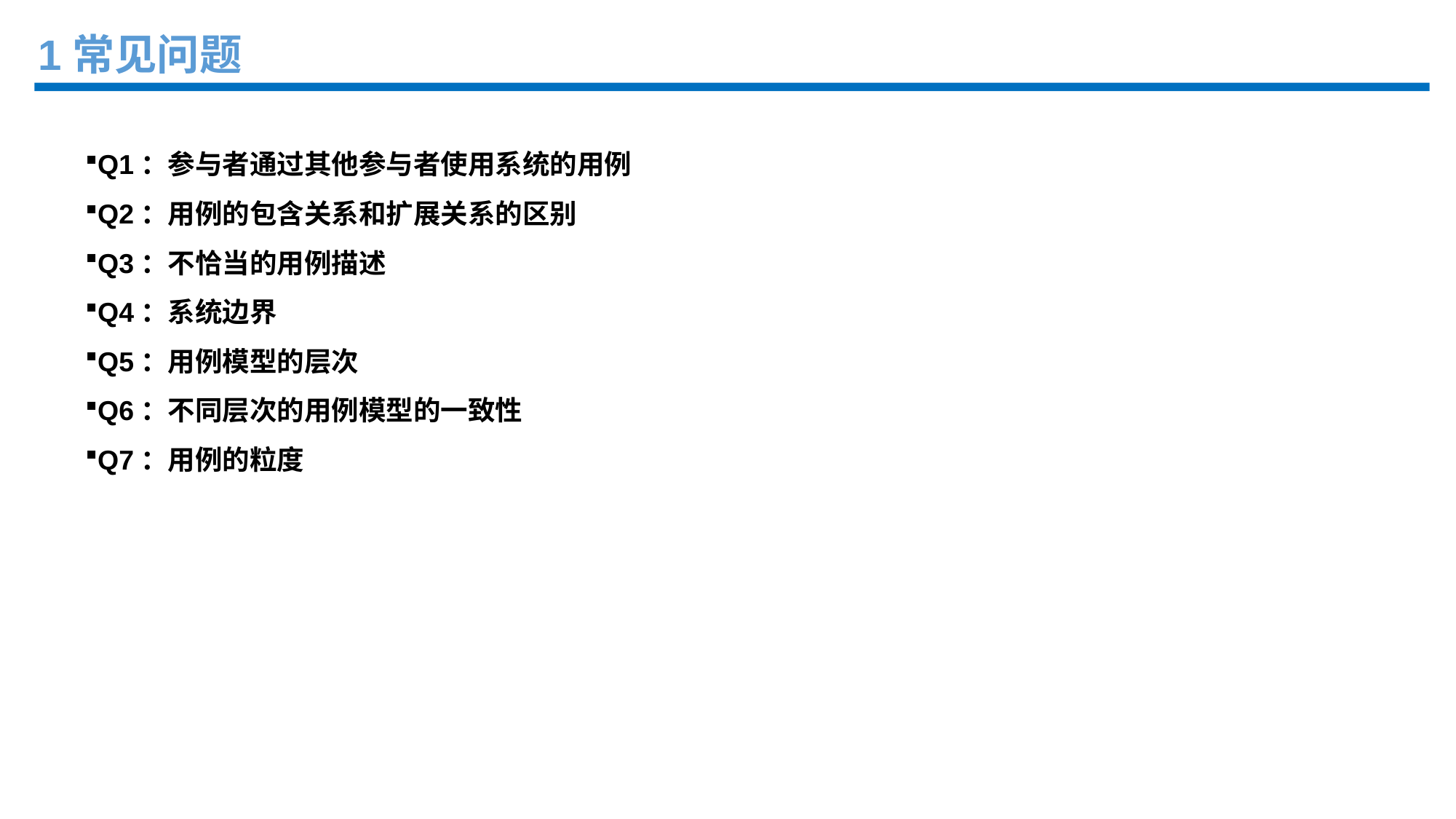

1常见问题
Q1：参与者通过其他参与者使用系统的用例
Q2：用例的包含关系和扩展关系的区别
Q3：不恰当的用例描述
Q4：系统边界
Q5：用例模型的层次
Q6：不同层次的用例模型的一致性
Q7：用例的粒度